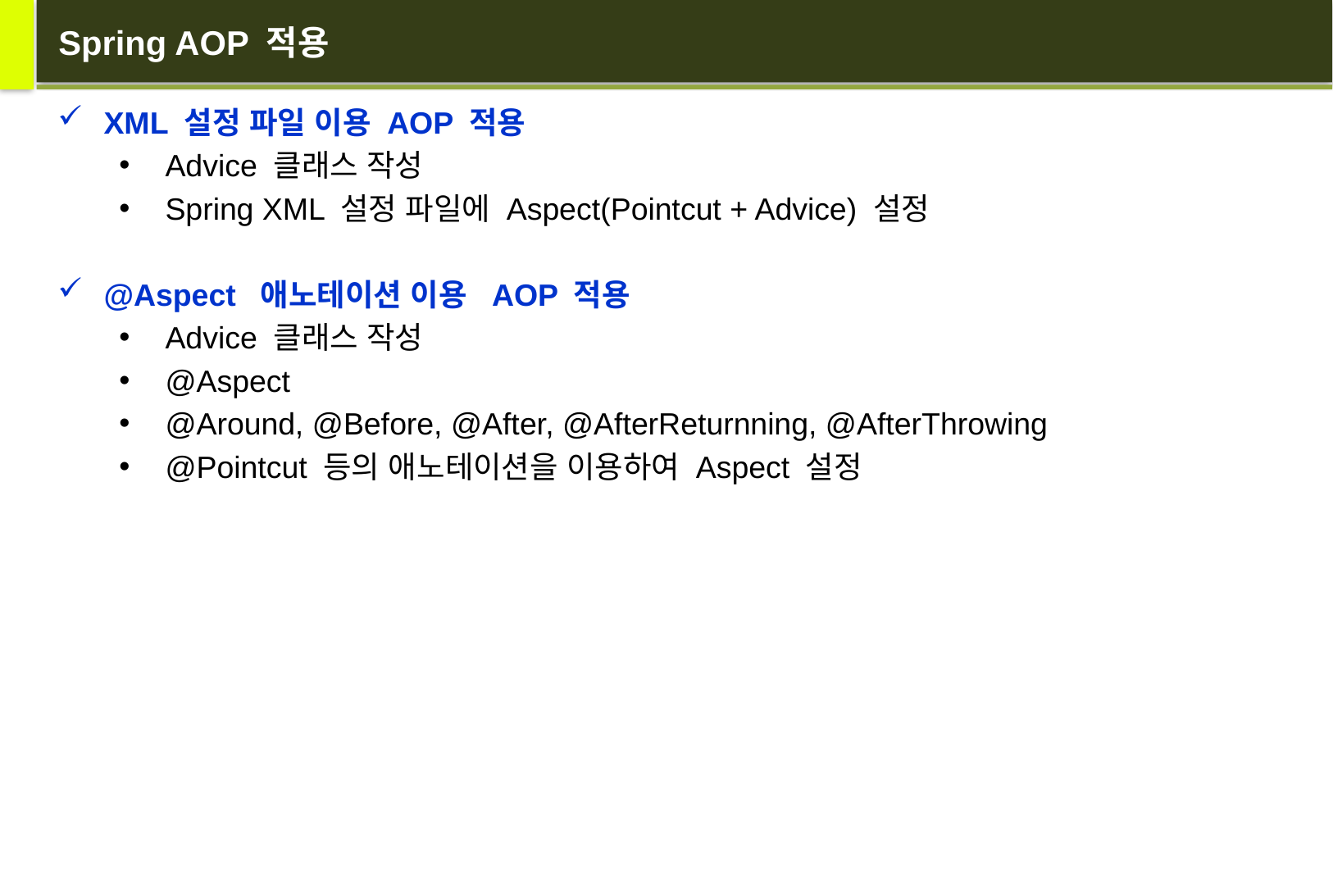

# Spring AOP 적용
XML 설정 파일 이용 AOP 적용
Advice 클래스 작성
Spring XML 설정 파일에 Aspect(Pointcut + Advice) 설정

@Aspect  애노테이션 이용  AOP 적용
Advice 클래스 작성
@Aspect
@Around, @Before, @After, @AfterReturnning, @AfterThrowing
@Pointcut 등의 애노테이션을 이용하여 Aspect 설정